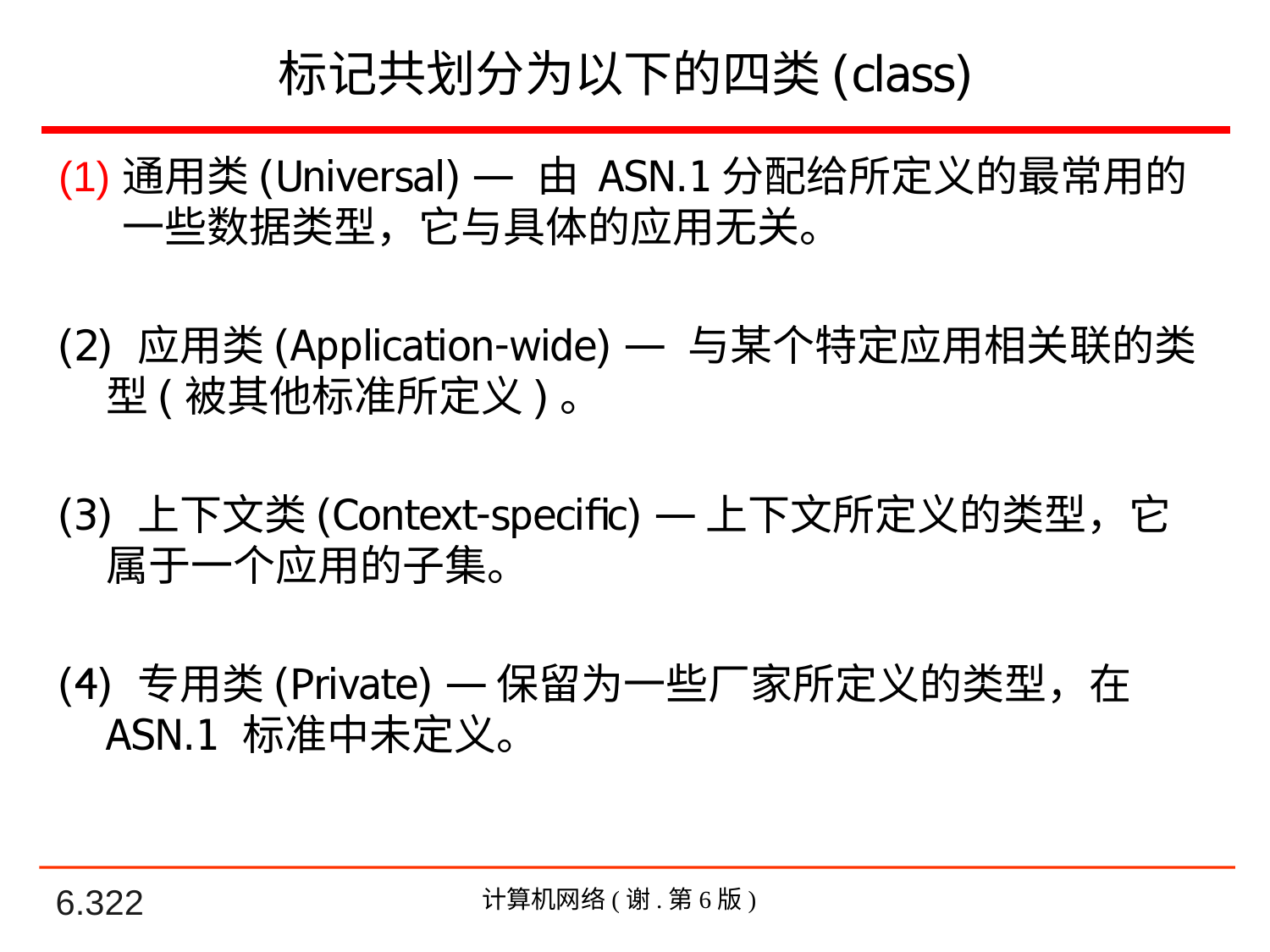

# 标记共划分为以下的四类(class)
通用类(Universal) — 由 ASN.1分配给所定义的最常用的一些数据类型，它与具体的应用无关。

(2) 应用类(Application-wide) — 与某个特定应用相关联的类型(被其他标准所定义)。

(3) 上下文类(Context-specific) —上下文所定义的类型，它属于一个应用的子集。

(4) 专用类(Private) —保留为一些厂家所定义的类型，在 ASN.1 标准中未定义。